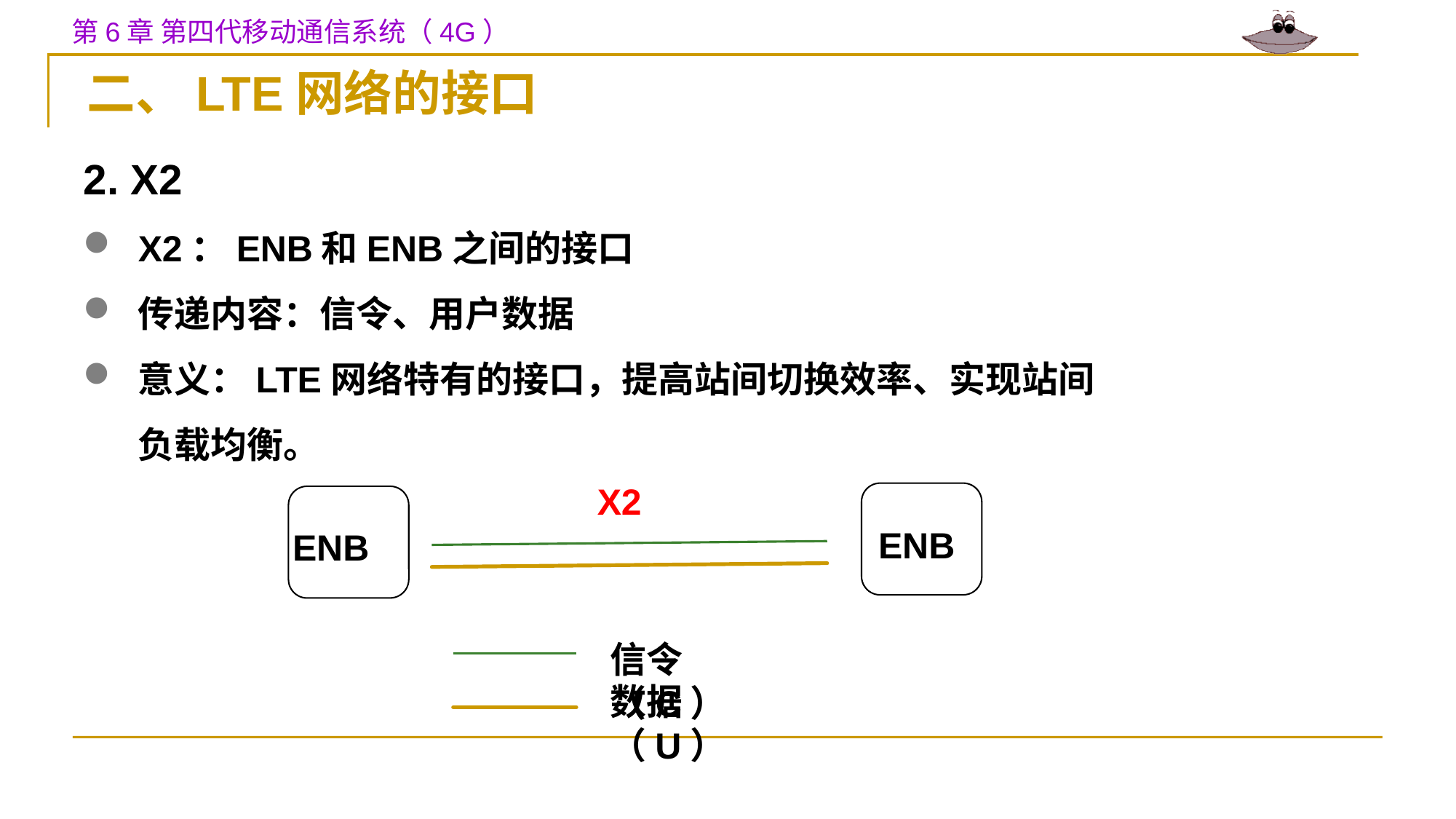

二、LTE网络的接口
2. X2
X2：ENB和ENB之间的接口
传递内容：信令、用户数据
意义：LTE网络特有的接口，提高站间切换效率、实现站间负载均衡。
X2

ENB
ENB
信令（C）
数据（U）